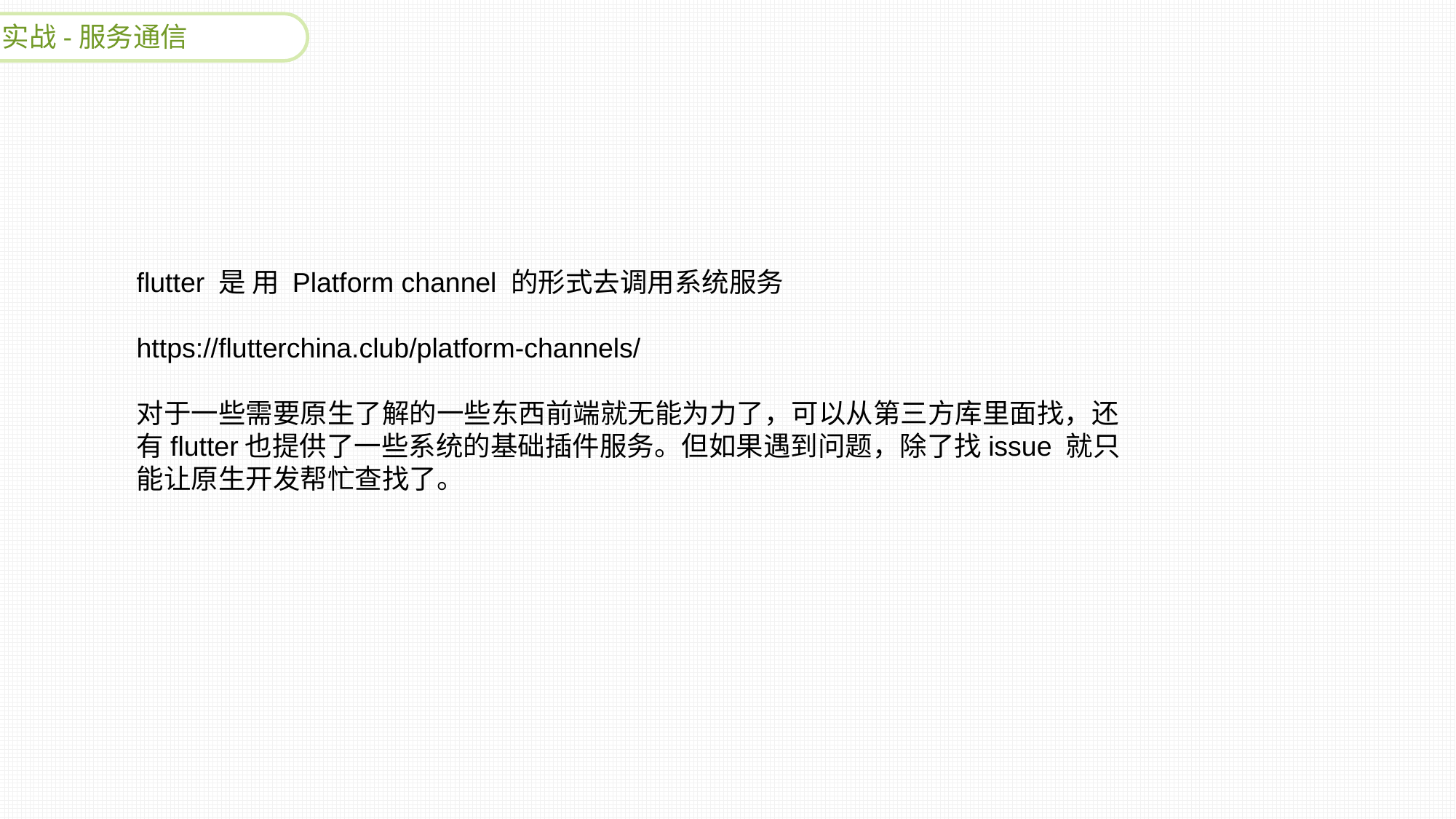

实战-服务通信
flutter 是 用 Platform channel 的形式去调用系统服务

https://flutterchina.club/platform-channels/

对于一些需要原生了解的一些东西前端就无能为力了，可以从第三方库里面找，还有flutter也提供了一些系统的基础插件服务。但如果遇到问题，除了找issue 就只能让原生开发帮忙查找了。